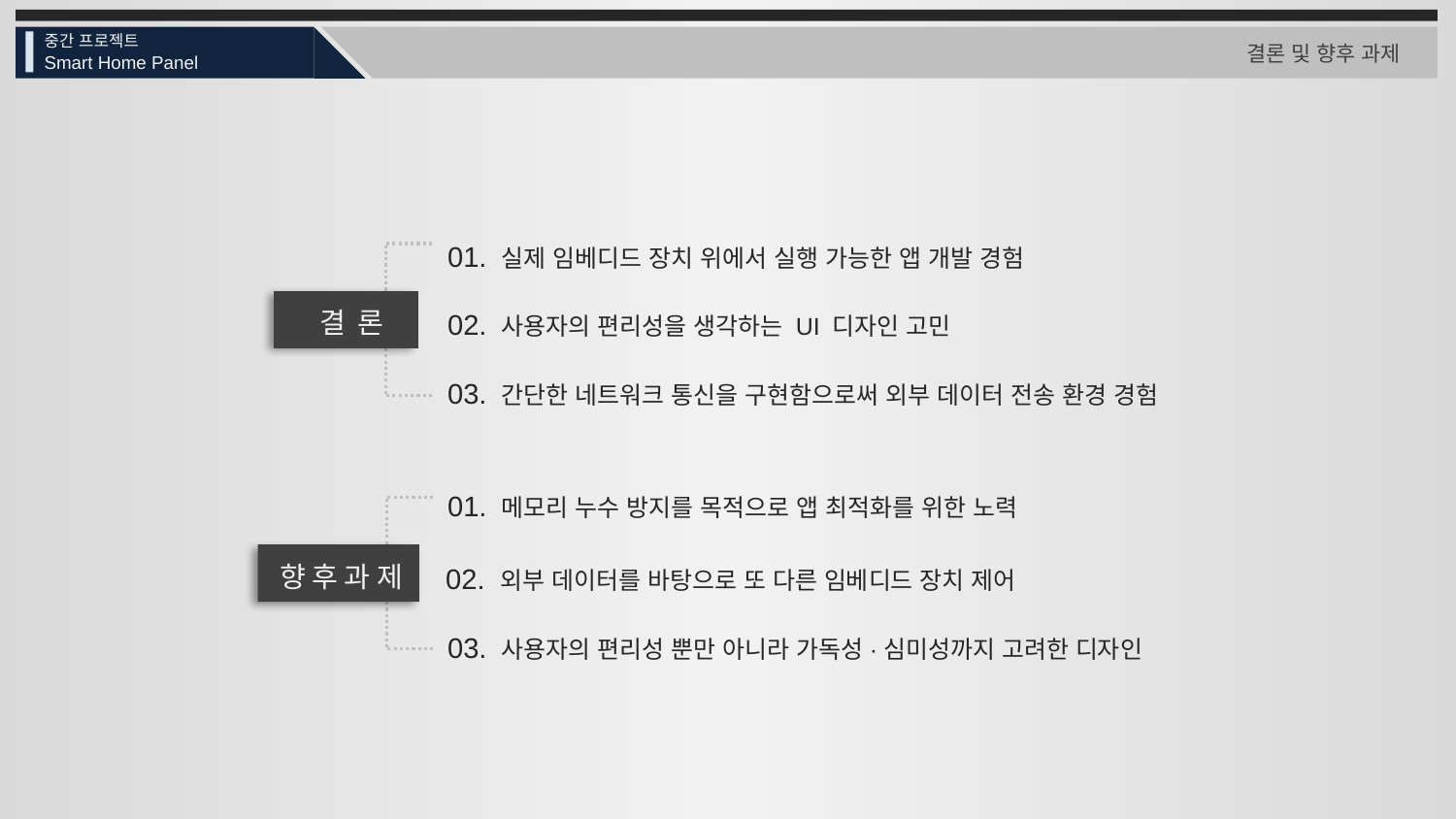

중간 프로젝트

결론 및 향후 과제
Smart Home Panel
01. 실제 임베디드 장치 위에서 실행 가능한 앱 개발 경험
결론
02. 사용자의 편리성을 생각하는 UI 디자인 고민

03. 간단한 네트워크 통신을 구현함으로써 외부 데이터 전송 환경 경험
01. 메모리 누수 방지를 목적으로 앱 최적화를 위한 노력
향후과제
02. 외부 데이터를 바탕으로 또 다른 임베디드 장치 제어

03. 사용자의 편리성 뿐만 아니라 가독성·심미성까지 고려한 디자인